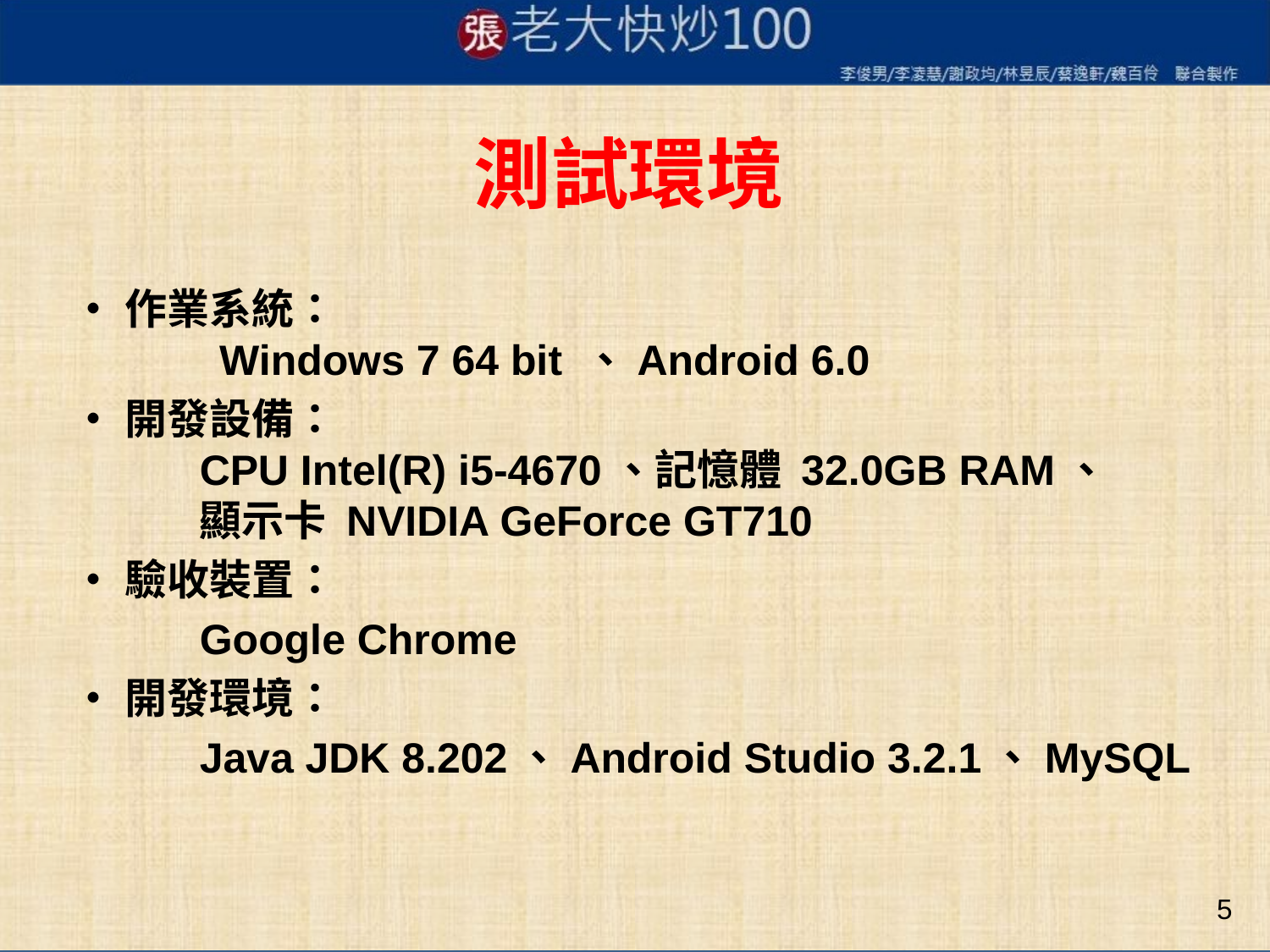

# 測試環境
•作業系統：
	 Windows 7 64 bit 、Android 6.0
•開發設備：
	CPU Intel(R) i5-4670、記憶體 32.0GB RAM、
	顯示卡 NVIDIA GeForce GT710
•驗收裝置：
	Google Chrome
•開發環境：
	Java JDK 8.202、Android Studio 3.2.1、MySQL

5